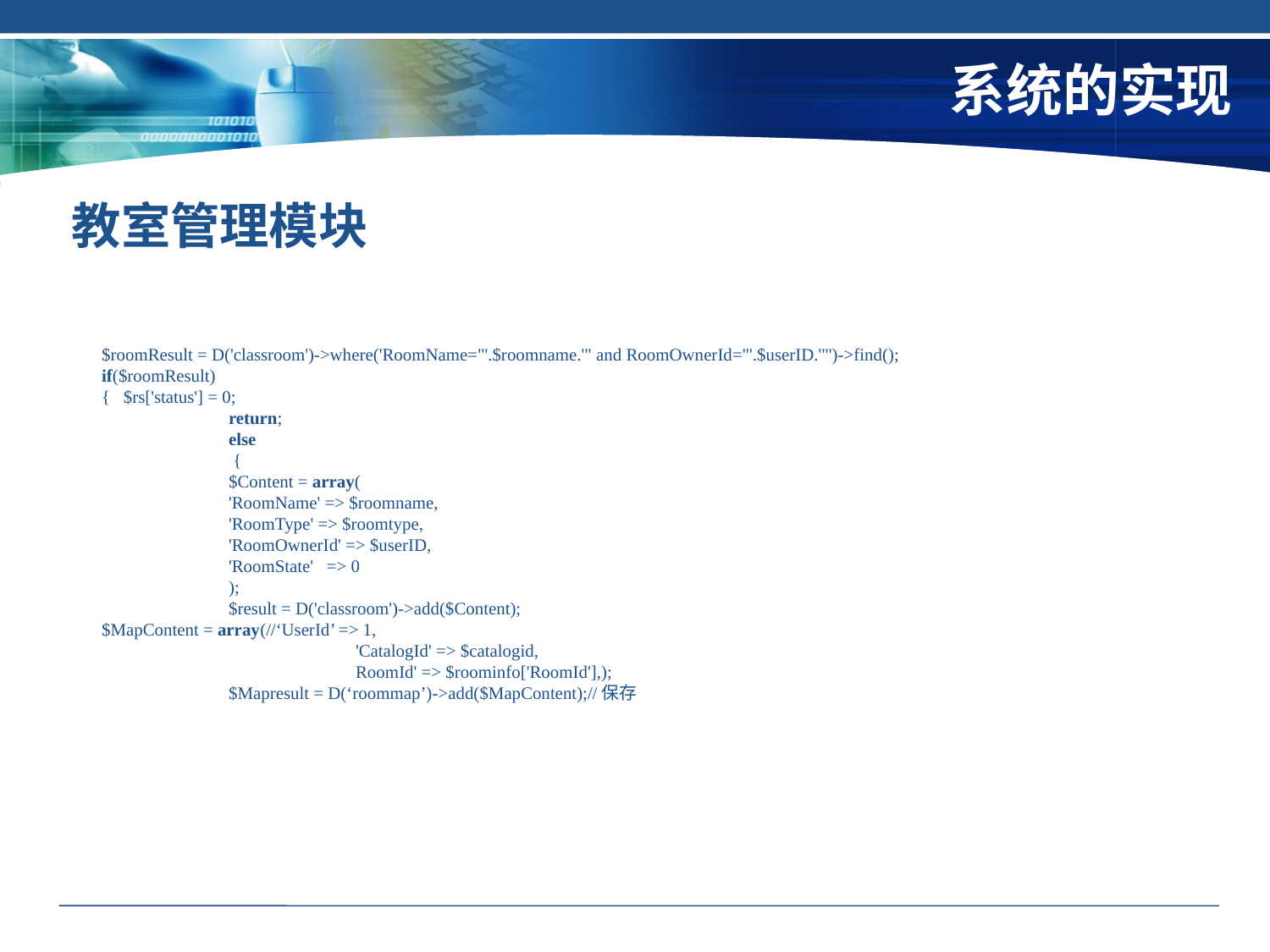

# 系统的实现
教室管理模块

$roomResult = D('classroom')->where('RoomName="'.$roomname.'" and RoomOwnerId="'.$userID.'"')->find();
if($roomResult)
{   $rs['status'] = 0;
	return;
	else
	 {
	$Content = array(
	'RoomName' => $roomname,
	'RoomType' => $roomtype,
	'RoomOwnerId' => $userID,
	'RoomState'   => 0
	);
	$result = D('classroom')->add($Content);
$MapContent = array(//‘UserId’ => 1,
		'CatalogId' => $catalogid,
		RoomId' => $roominfo['RoomId'],);
	$Mapresult = D(‘roommap’)->add($MapContent);//保存